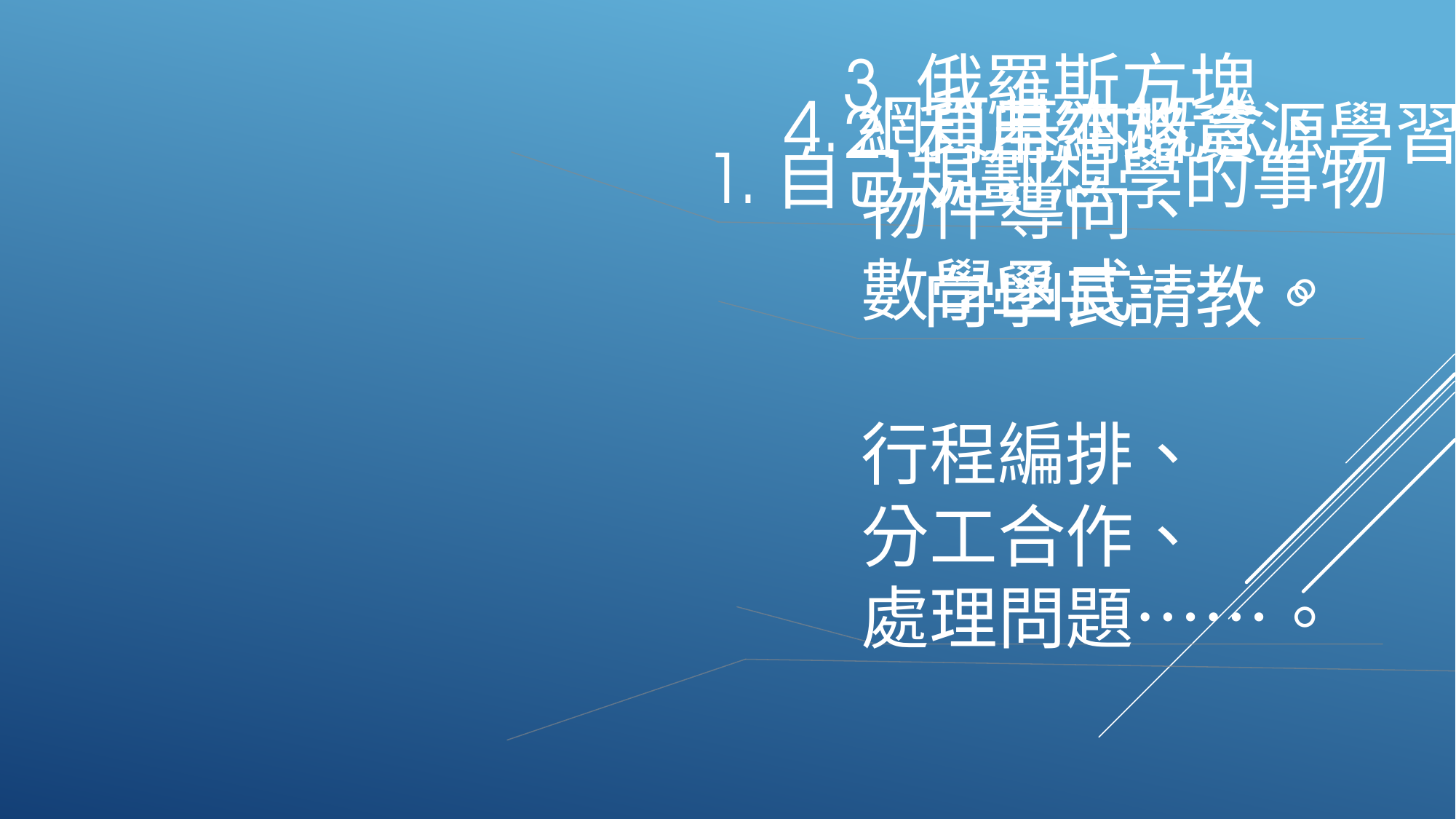

1.自主學習課程

6.對於反饋再作分析和修正
2.想學習Javascript

5.將成果交給玩家並取得反饋
3.用Javascript實作出一款遊戲

4.在實作俄羅斯方塊遊戲的過程中學習
3.俄羅斯方塊

4.網頁基本概念、
    物件導向、
    數學函式……。

    行程編排、
    分工合作、
    處理問題……。

2.利用網路資源學習

    向學長請教。

1.自己規劃想學的事物